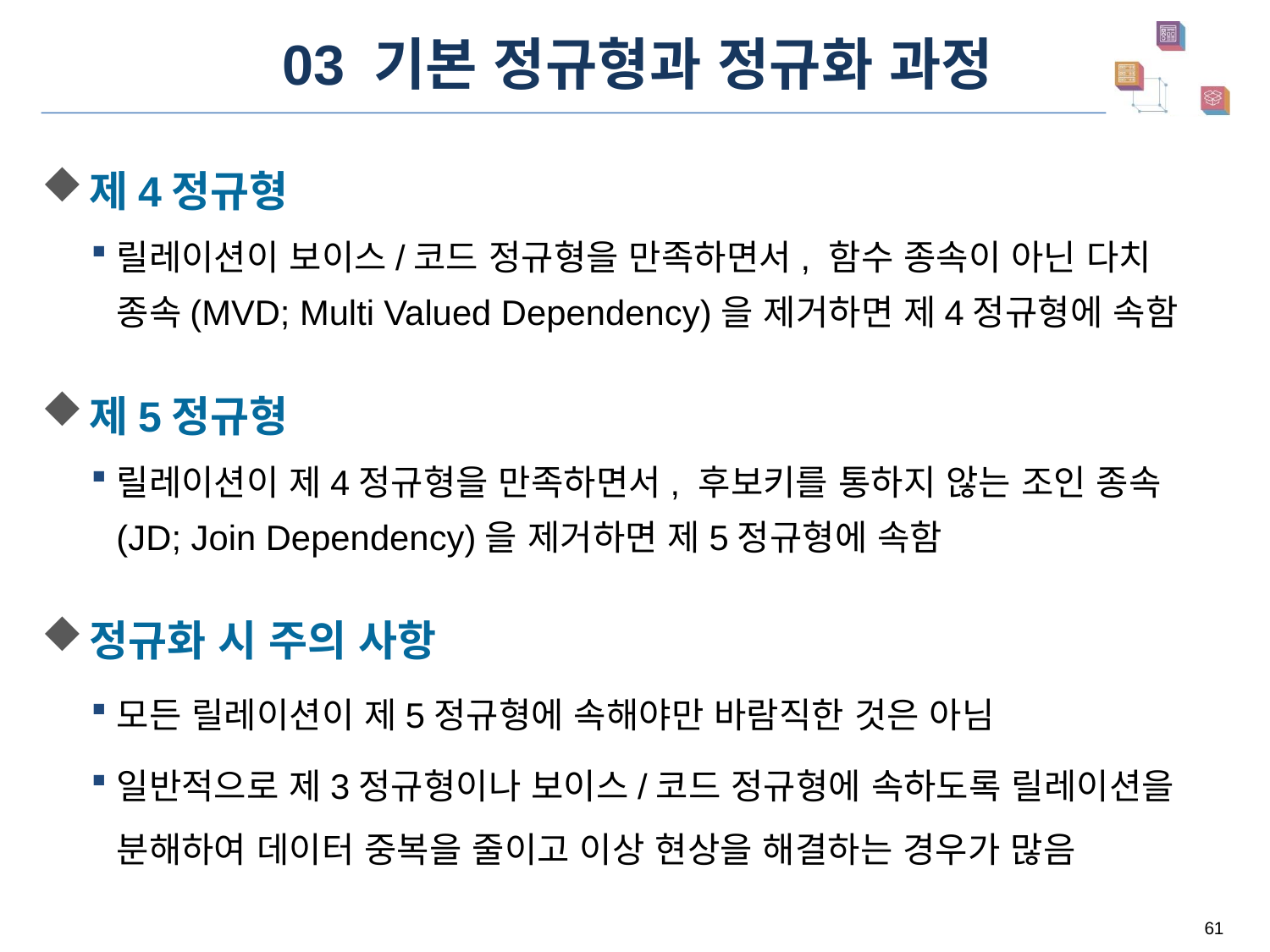

# 03 기본 정규형과 정규화 과정
제4정규형
릴레이션이 보이스/코드 정규형을 만족하면서, 함수 종속이 아닌 다치
종속(MVD; Multi Valued Dependency)을 제거하면 제4정규형에 속함

제5정규형
릴레이션이 제4정규형을 만족하면서, 후보키를 통하지 않는 조인 종속 (JD; Join Dependency)을 제거하면 제5정규형에 속함

정규화 시 주의 사항
모든 릴레이션이 제5정규형에 속해야만 바람직한 것은 아님
일반적으로 제3정규형이나 보이스/코드 정규형에 속하도록 릴레이션을 분해하여 데이터 중복을 줄이고 이상 현상을 해결하는 경우가 많음